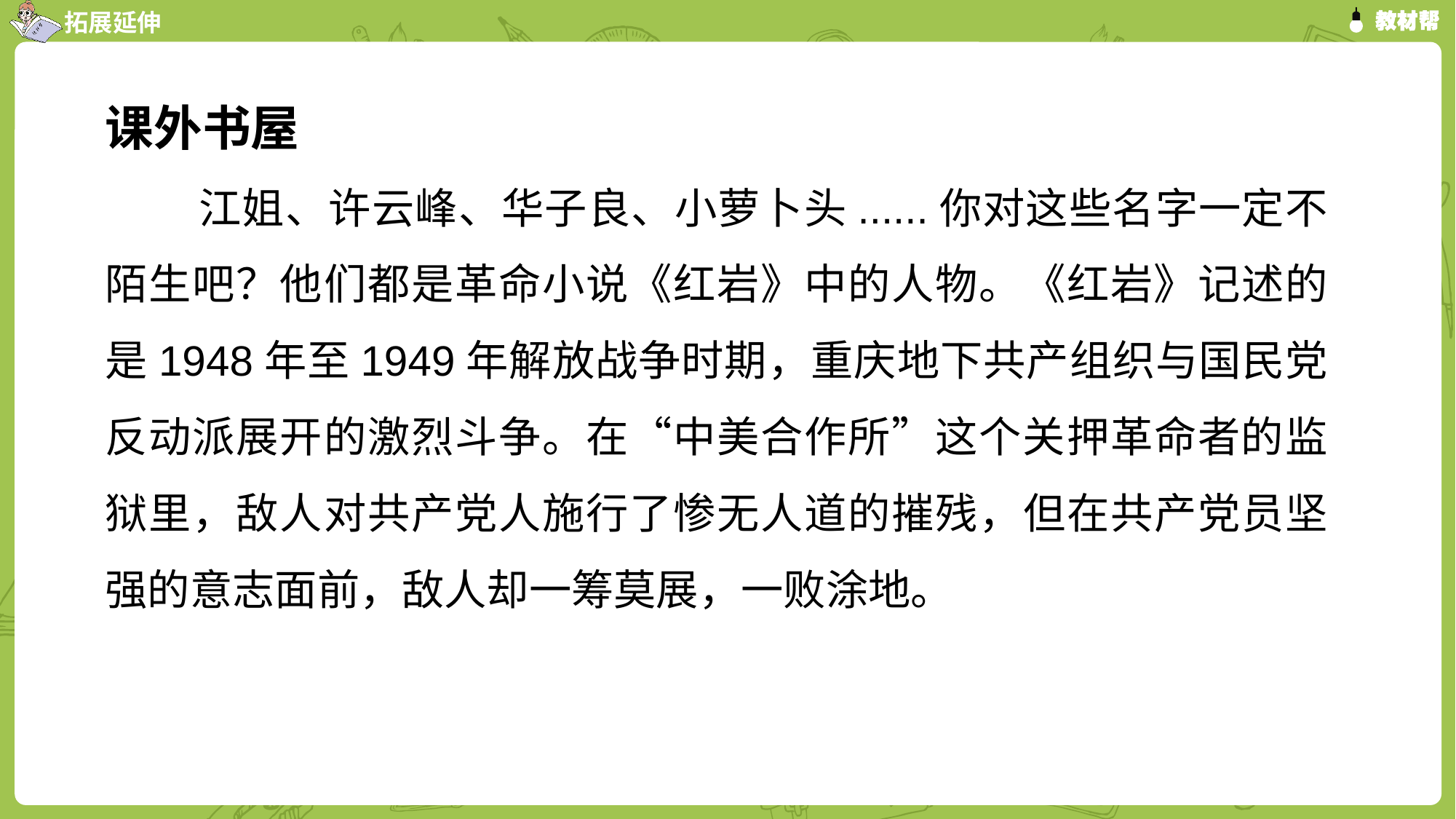

课外书屋
        江姐、许云峰、华子良、小萝卜头......你对这些名字一定不陌生吧？他们都是革命小说《红岩》中的人物。《红岩》记述的是1948年至1949年解放战争时期，重庆地下共产组织与国民党反动派展开的激烈斗争。在“中美合作所”这个关押革命者的监狱里，敌人对共产党人施行了惨无人道的摧残，但在共产党员坚强的意志面前，敌人却一筹莫展，一败涂地。